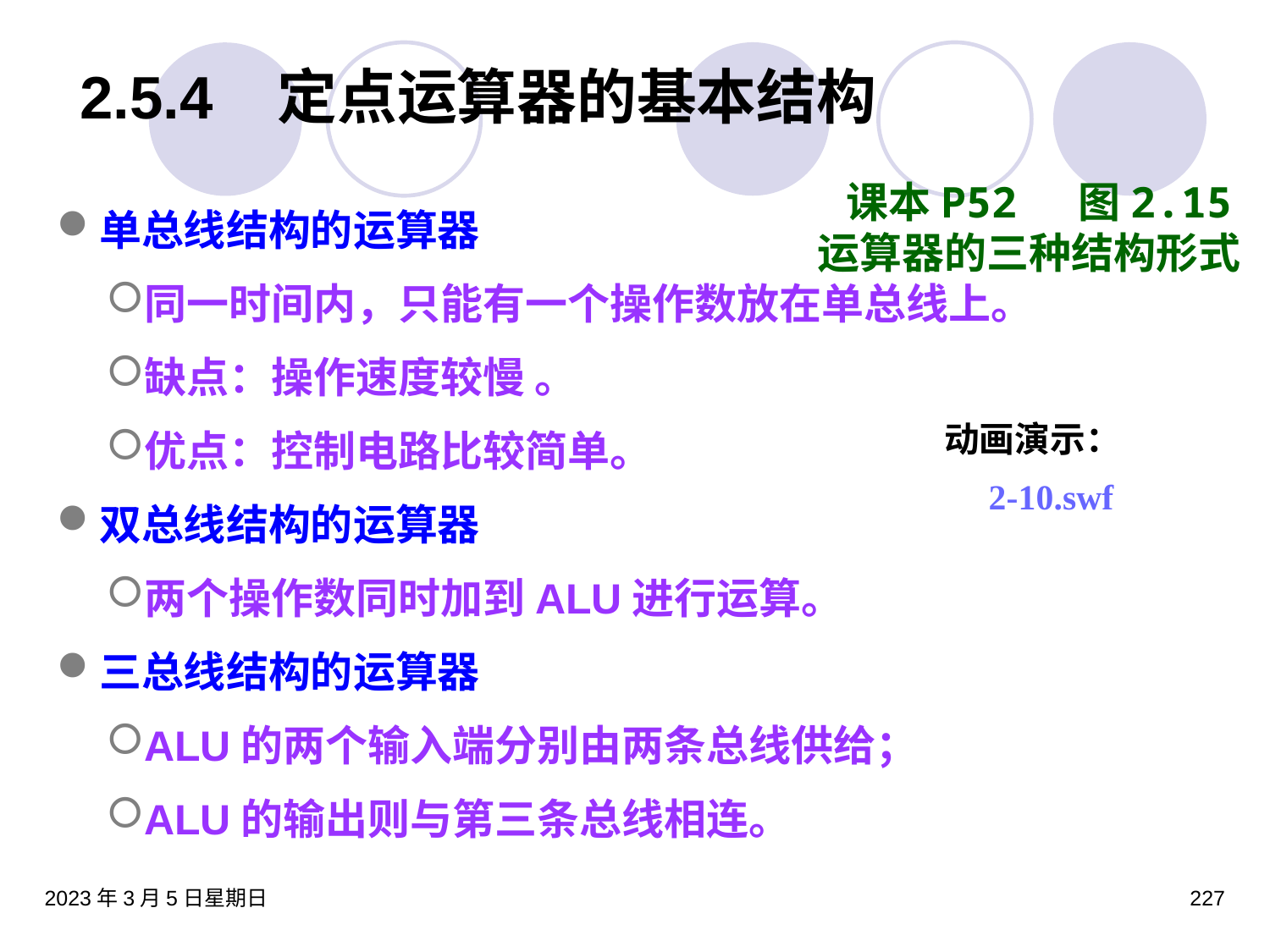

# 2.5.4   定点运算器的基本结构
  课本P52  图2.15
运算器的三种结构形式
单总线结构的运算器
同一时间内，只能有一个操作数放在单总线上。
缺点：操作速度较慢 。
优点：控制电路比较简单。
双总线结构的运算器
两个操作数同时加到ALU进行运算。
三总线结构的运算器
ALU的两个输入端分别由两条总线供给；
ALU的输出则与第三条总线相连。
动画演示：
     2-10.swf
2023年3月5日星期日
227